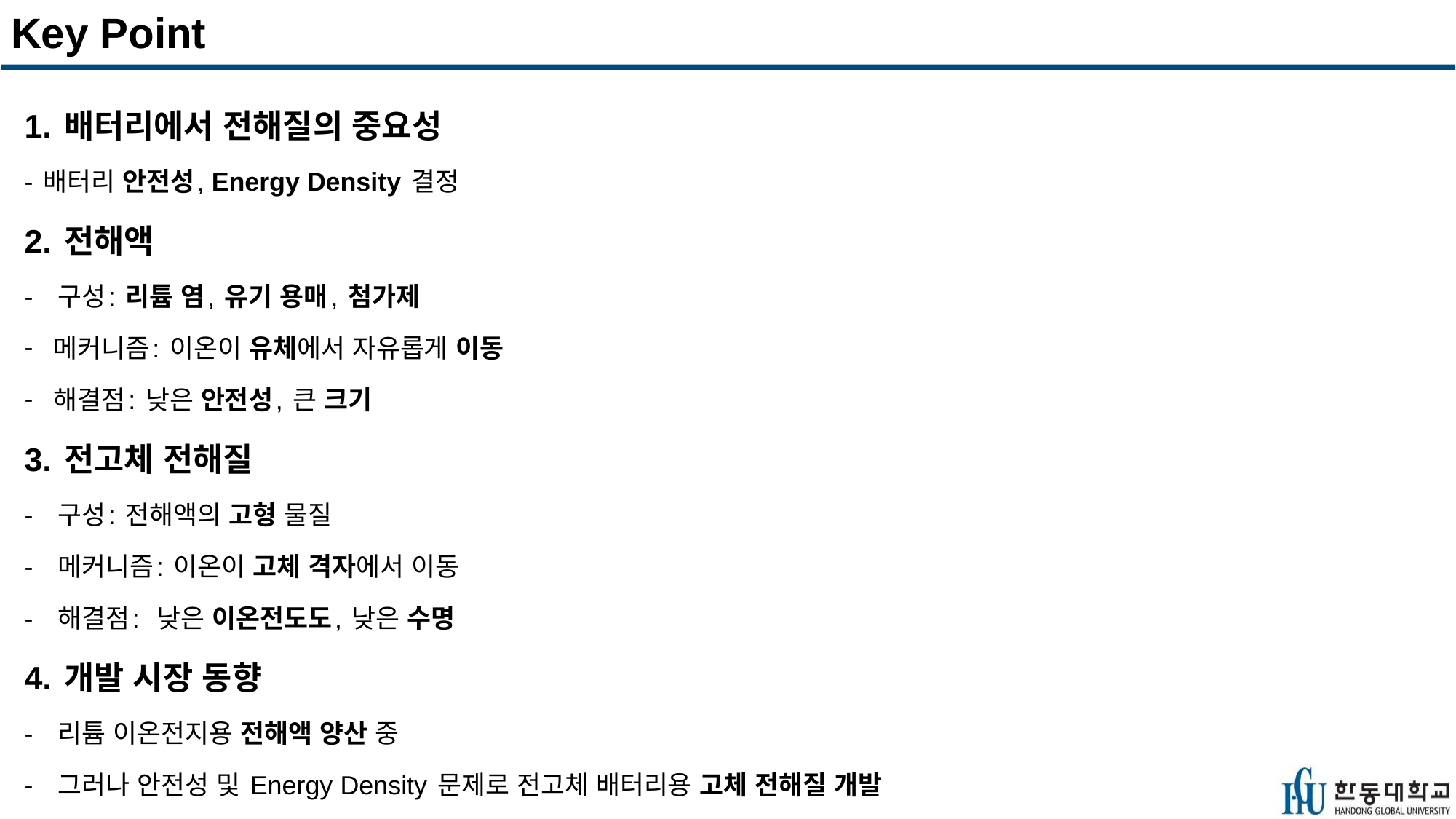

# Key Point
1. 배터리에서 전해질의 중요성
- 배터리 안전성, Energy Density 결정
2. 전해액
-   구성: 리튬 염, 유기 용매, 첨가제
메커니즘: 이온이 유체에서 자유롭게 이동
해결점: 낮은 안전성, 큰 크기
3. 전고체 전해질
-   구성: 전해액의 고형 물질
-   메커니즘: 이온이 고체 격자에서 이동
-   해결점:  낮은 이온전도도, 낮은 수명
4. 개발 시장 동향
-   리튬 이온전지용 전해액 양산 중
-   그러나 안전성 및 Energy Density 문제로 전고체 배터리용 고체 전해질 개발